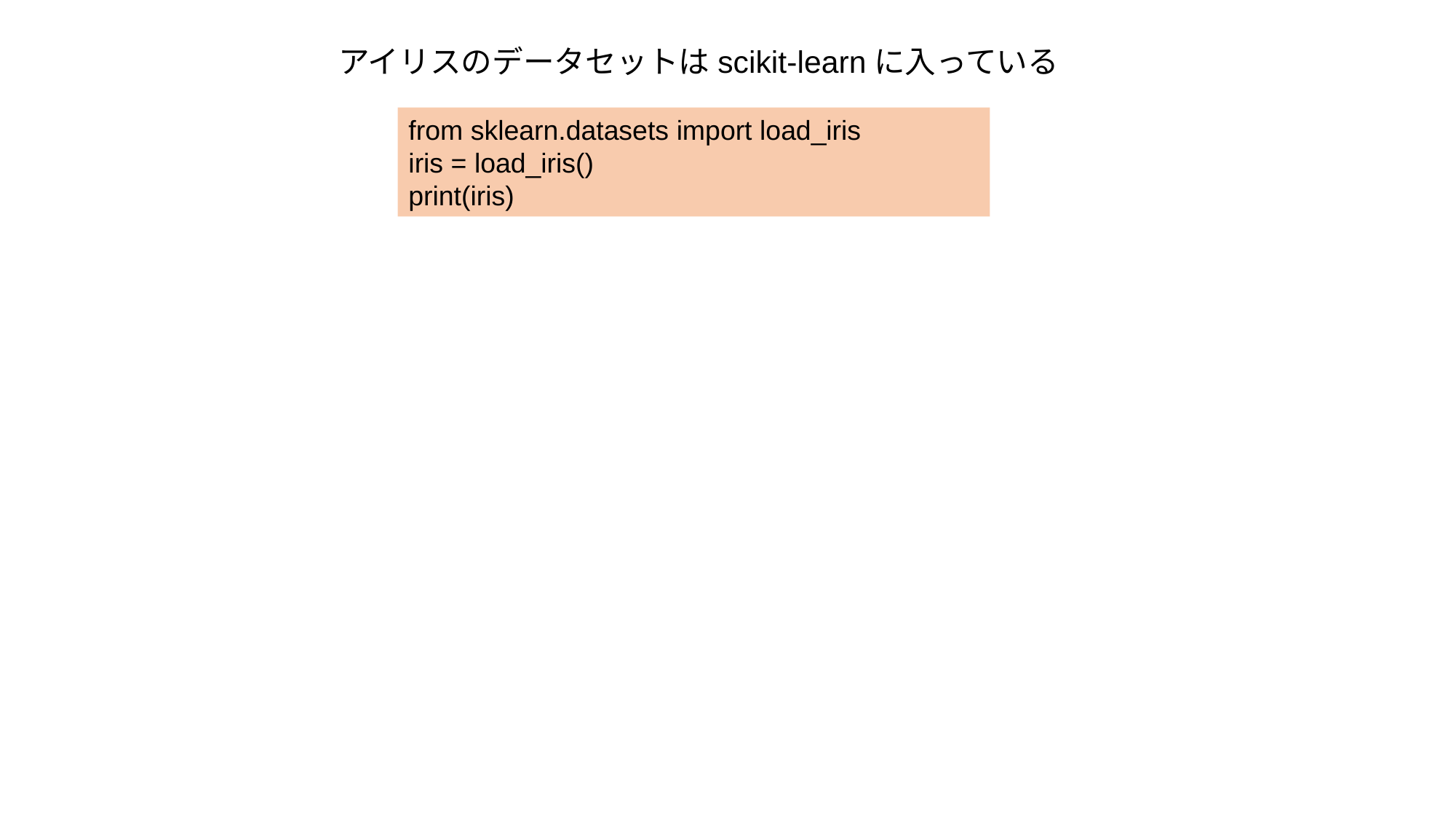

アイリスのデータセットはscikit-learnに入っている
from sklearn.datasets import load_iris
iris = load_iris()
print(iris)